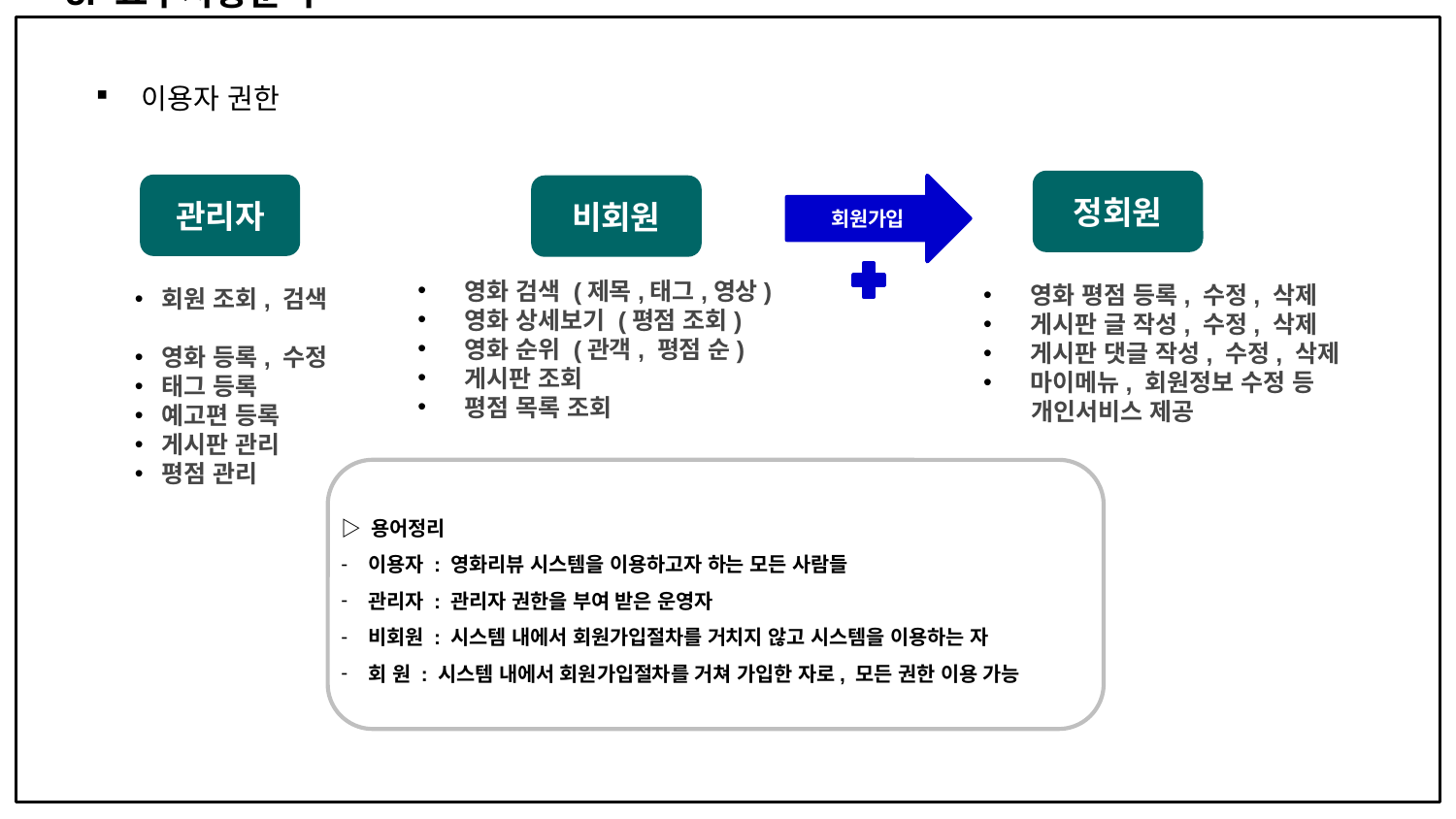

5. 요구사항분석
이용자 권한
정회원
관리자
비회원
회원가입

 영화 검색 (제목,태그,영상)
 영화 상세보기 (평점 조회)
 영화 순위 (관객, 평점 순)
 게시판 조회
 평점 목록 조회
 영화 평점 등록, 수정, 삭제
 게시판 글 작성, 수정, 삭제
 게시판 댓글 작성, 수정, 삭제
 마이메뉴, 회원정보 수정 등
  개인서비스 제공
회원 조회, 검색
영화 등록, 수정
태그 등록
예고편 등록
게시판 관리
평점 관리
▷ 용어정리
이용자 : 영화리뷰 시스템을 이용하고자 하는 모든 사람들
관리자 : 관리자 권한을 부여 받은 운영자
비회원 : 시스템 내에서 회원가입절차를 거치지 않고 시스템을 이용하는 자
회 원 : 시스템 내에서 회원가입절차를 거쳐 가입한 자로, 모든 권한 이용 가능